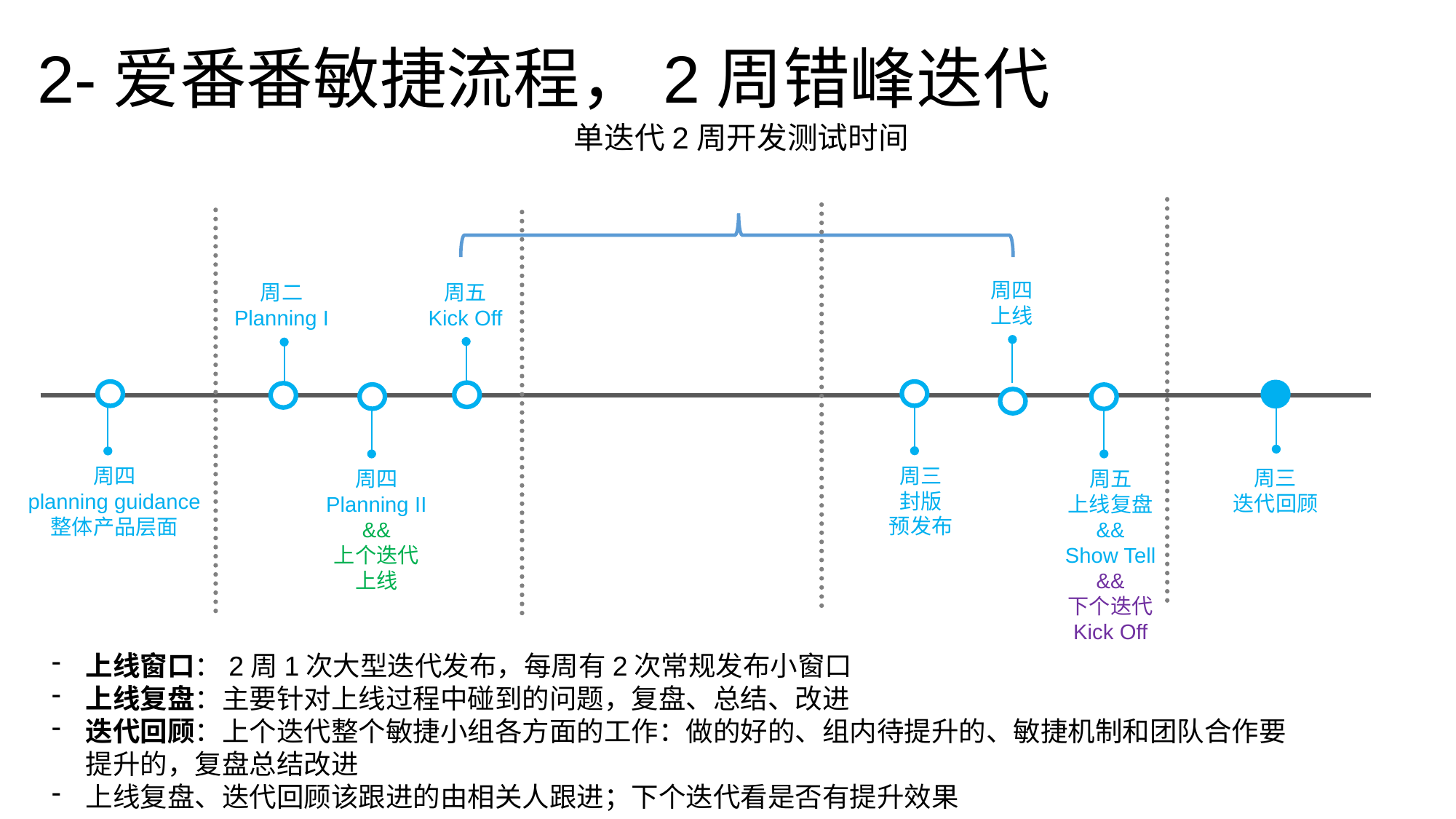

# 2-爱番番敏捷流程，2周错峰迭代
单迭代2周开发测试时间

周四
上线
周五
Kick Off
周二
Planning I

周三
封版
预发布
周四
planning guidance
整体产品层面
周三
迭代回顾
周四
Planning II
&&
上个迭代
上线
周五
上线复盘
&&
Show Tell
&&
下个迭代
Kick Off
上线窗口：2周1次大型迭代发布，每周有2次常规发布小窗口
上线复盘：主要针对上线过程中碰到的问题，复盘、总结、改进
迭代回顾：上个迭代整个敏捷小组各方面的工作：做的好的、组内待提升的、敏捷机制和团队合作要提升的，复盘总结改进
上线复盘、迭代回顾该跟进的由相关人跟进；下个迭代看是否有提升效果